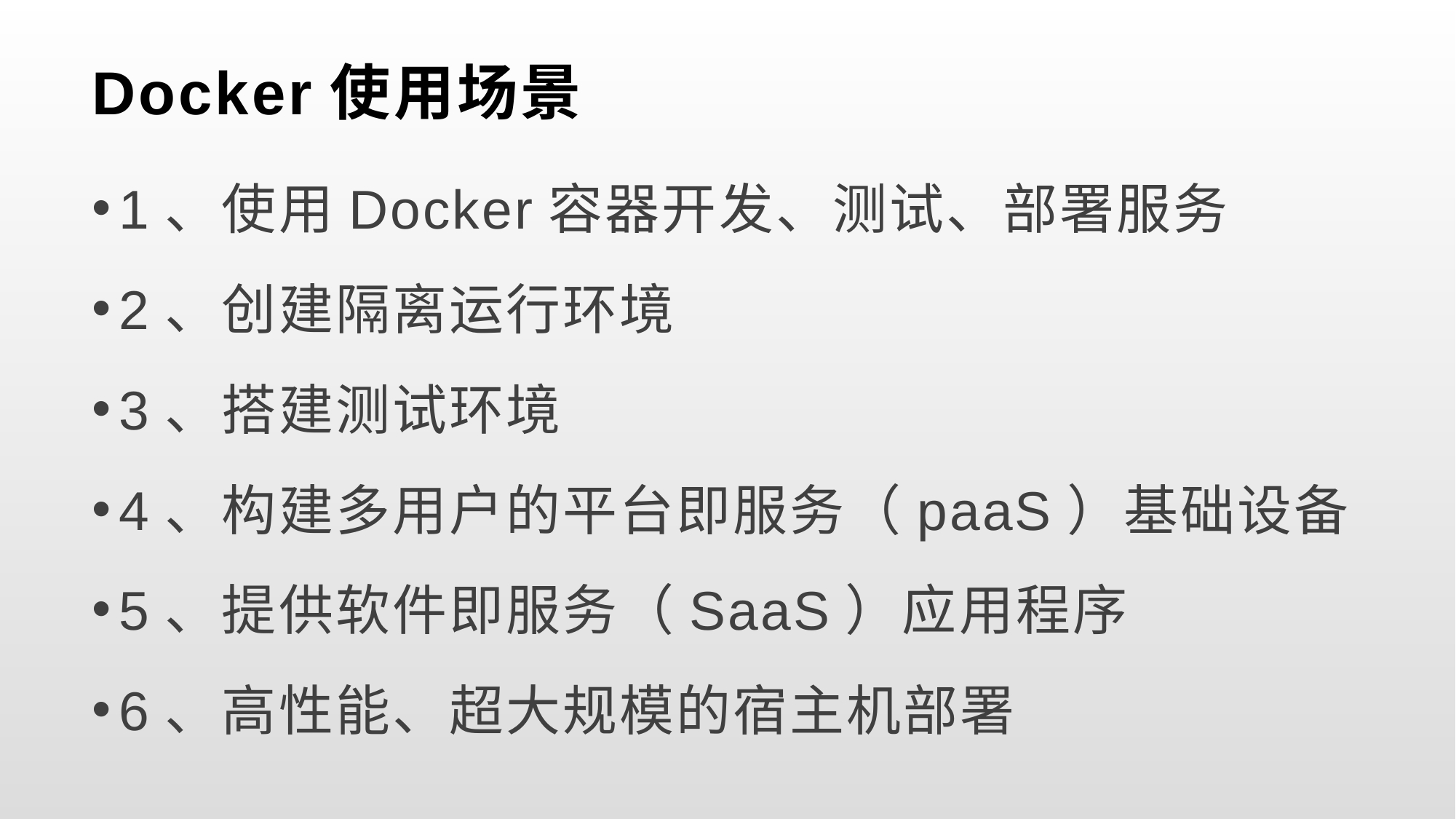

# Docker使用场景
1、使用Docker容器开发、测试、部署服务
2、创建隔离运行环境
3、搭建测试环境
4、构建多用户的平台即服务（paaS）基础设备
5、提供软件即服务（SaaS）应用程序
6、高性能、超大规模的宿主机部署